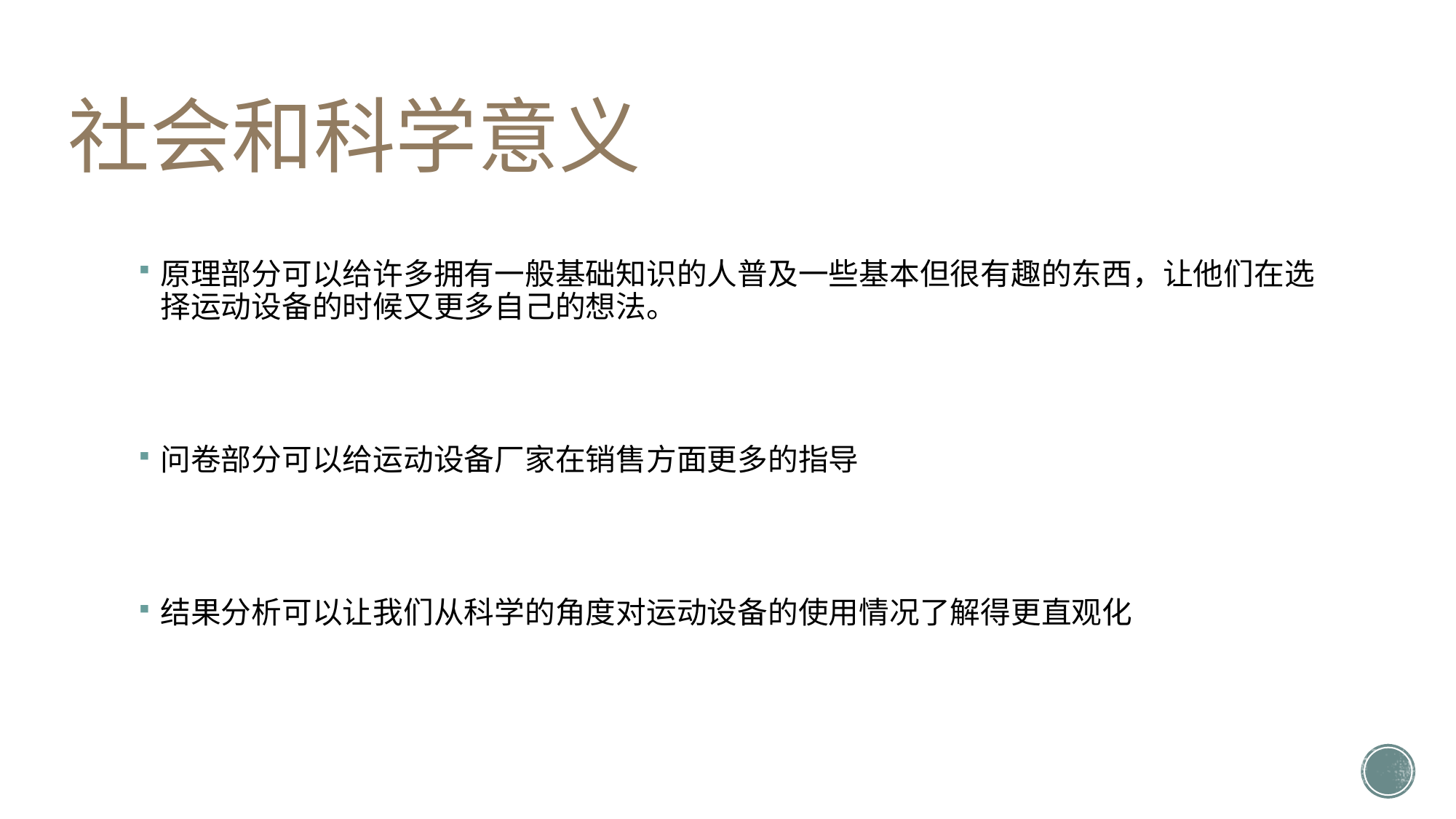

社会和科学意义
原理部分可以给许多拥有一般基础知识的人普及一些基本但很有趣的东西，让他们在选择运动设备的时候又更多自己的想法。

问卷部分可以给运动设备厂家在销售方面更多的指导

结果分析可以让我们从科学的角度对运动设备的使用情况了解得更直观化